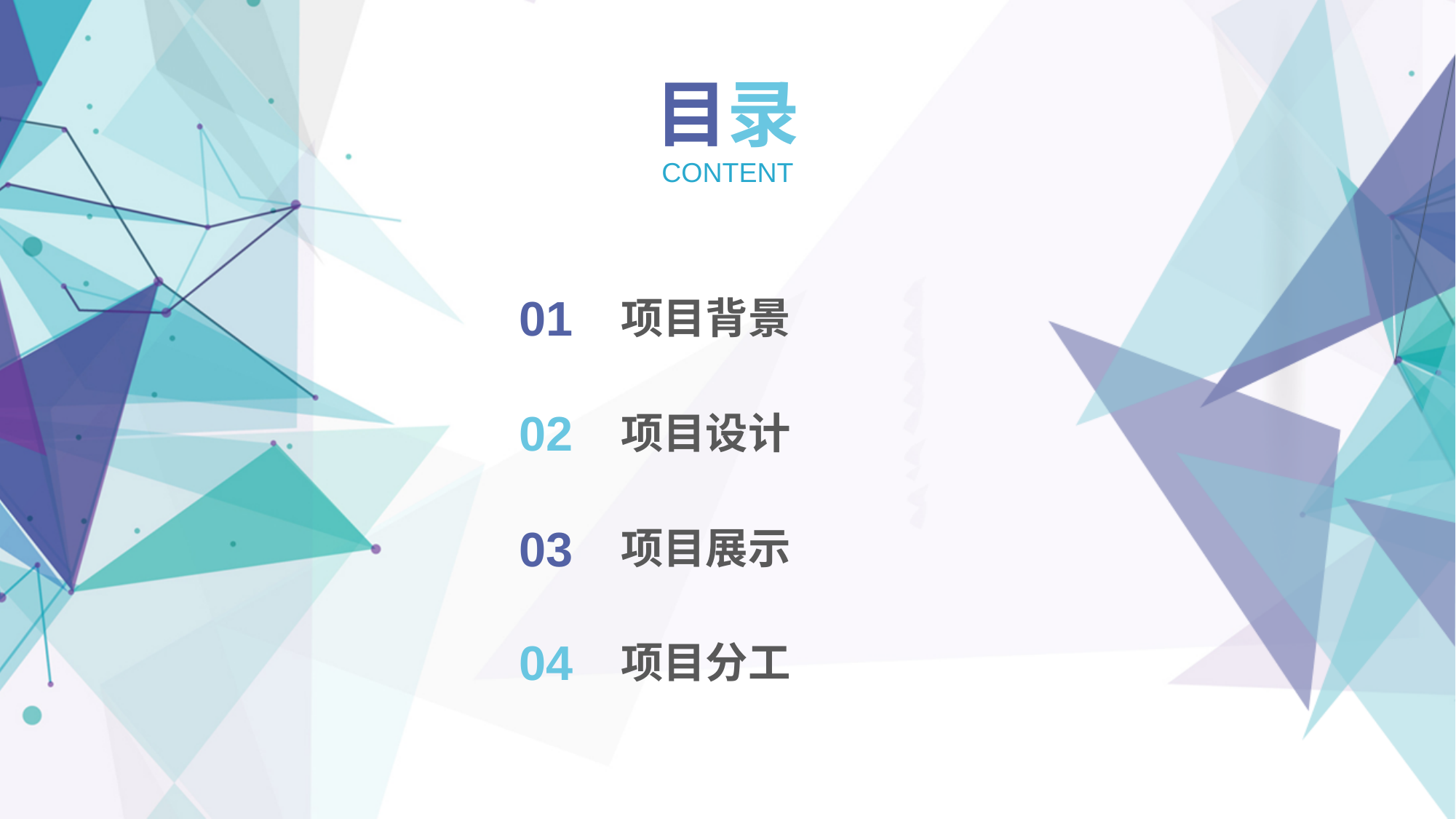

目录
CONTENT
01
项目背景
02
项目设计
03
项目展示
04
项目分工